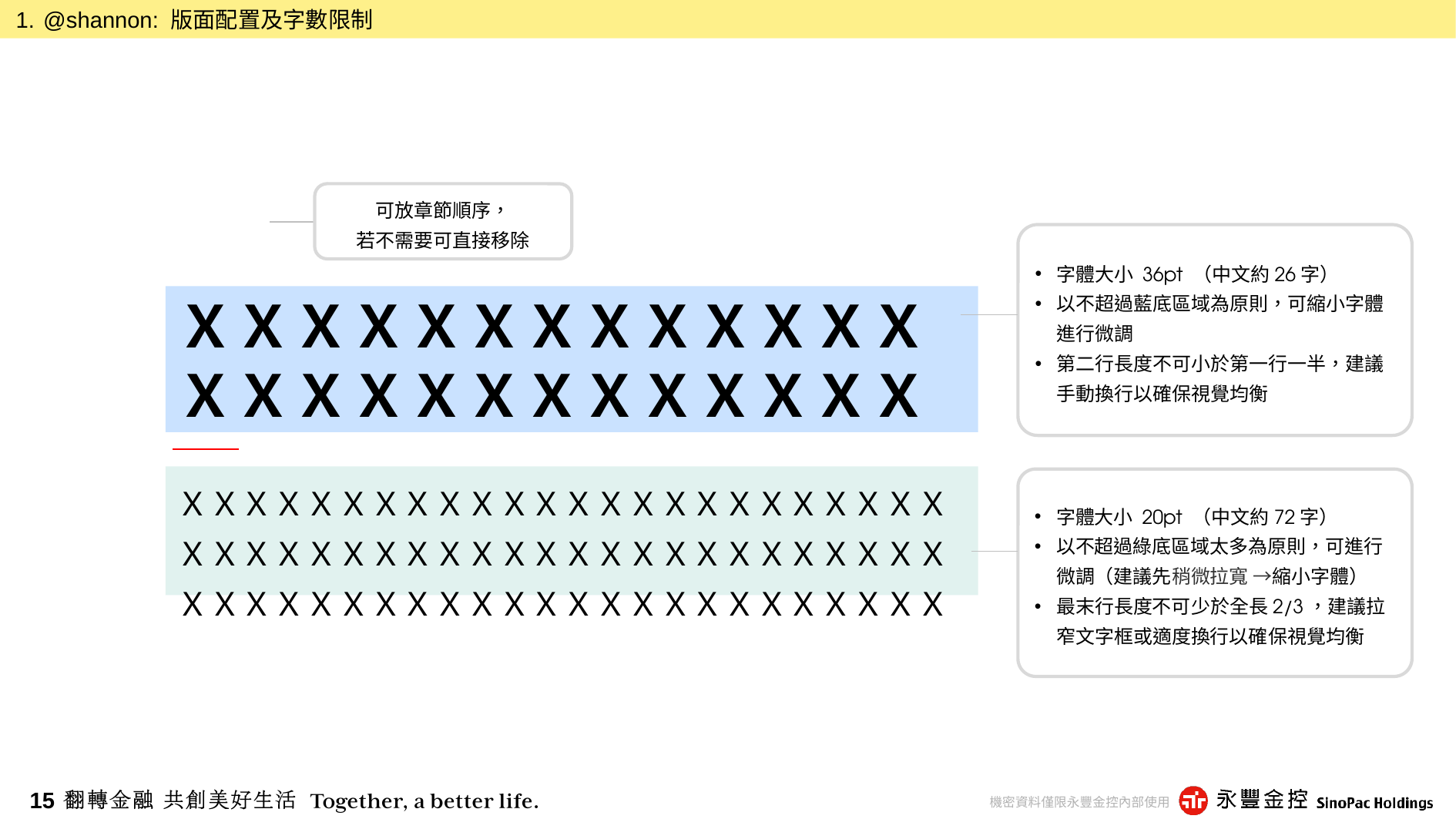

@shannon: 版面配置及字數限制

可放章節順序，
若不需要可直接移除
字體大小 36pt （中文約26字）
以不超過藍底區域為原則，可縮小字體進行微調
第二行長度不可小於第一行一半，建議手動換行以確保視覺均衡
# ＸＸＸＸＸＸＸＸＸＸＸＸＸＸＸＸＸＸＸＸＸＸＸＸＸＸ
ＸＸＸＸＸＸＸＸＸＸＸＸＸＸＸＸＸＸＸＸＸＸＸＸＸＸＸＸＸＸＸＸＸＸＸＸＸＸＸＸＸＸＸＸＸＸＸＸＸＸＸＸＸＸＸＸＸＸＸＸＸＸＸＸＸＸＸＸＸＸＸＸ
字體大小 20pt （中文約72字）
以不超過綠底區域太多為原則，可進行微調（建議先稍微拉寬 →縮小字體）
最末行長度不可少於全長2/3，建議拉窄文字框或適度換行以確保視覺均衡